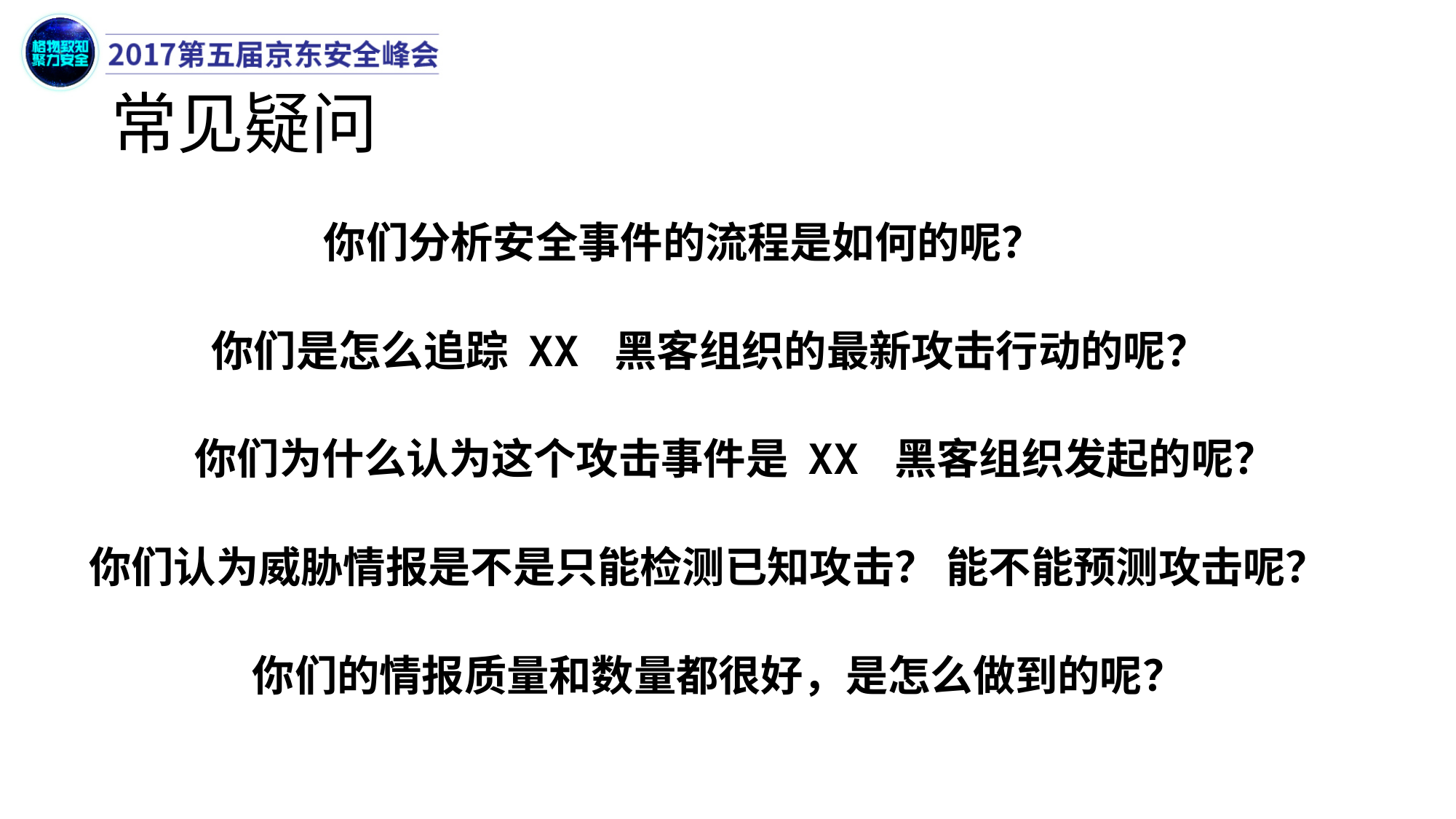

# 常见疑问
你们分析安全事件的流程是如何的呢？
你们是怎么追踪 XX 黑客组织的最新攻击行动的呢？
你们为什么认为这个攻击事件是 XX 黑客组织发起的呢？
你们认为威胁情报是不是只能检测已知攻击？ 能不能预测攻击呢？
你们的情报质量和数量都很好，是怎么做到的呢？